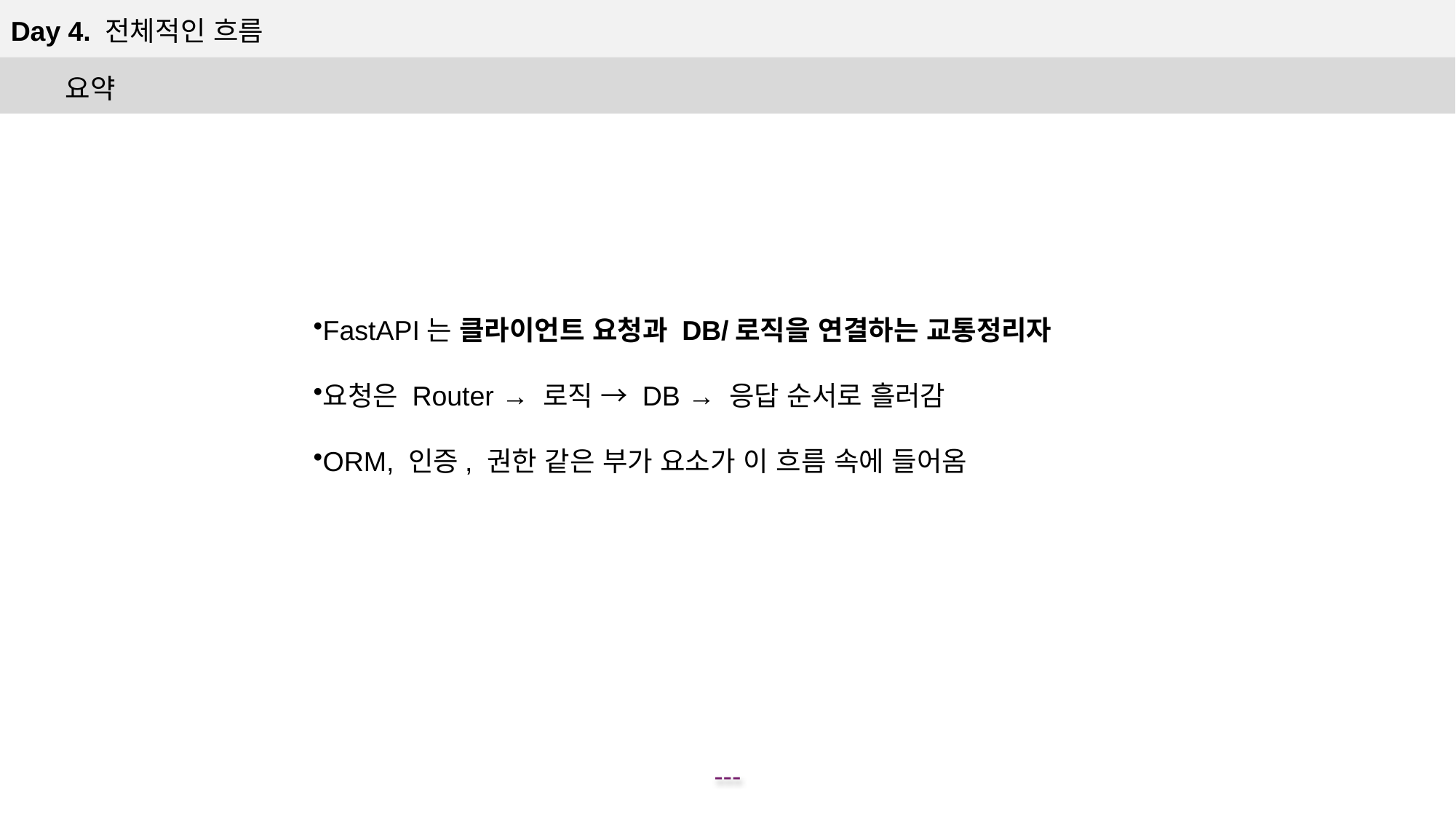

Day 4. 전체적인 흐름
요약
FastAPI는 클라이언트 요청과 DB/로직을 연결하는 교통정리자
요청은 Router → 로직 → DB → 응답 순서로 흘러감
ORM, 인증, 권한 같은 부가 요소가 이 흐름 속에 들어옴
---